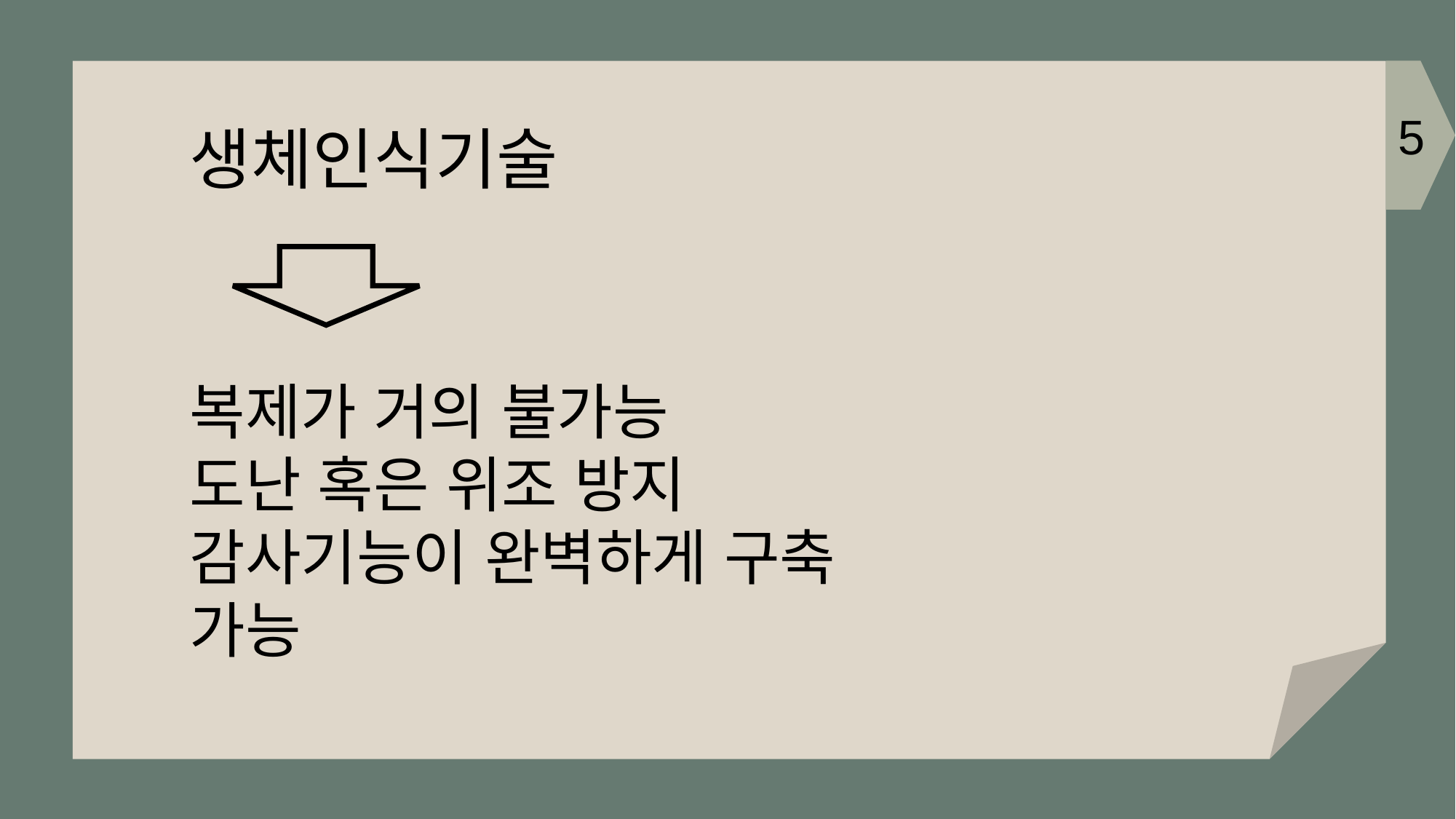

생체인식기술

복제가 거의 불가능
도난 혹은 위조 방지
감사기능이 완벽하게 구축 가능